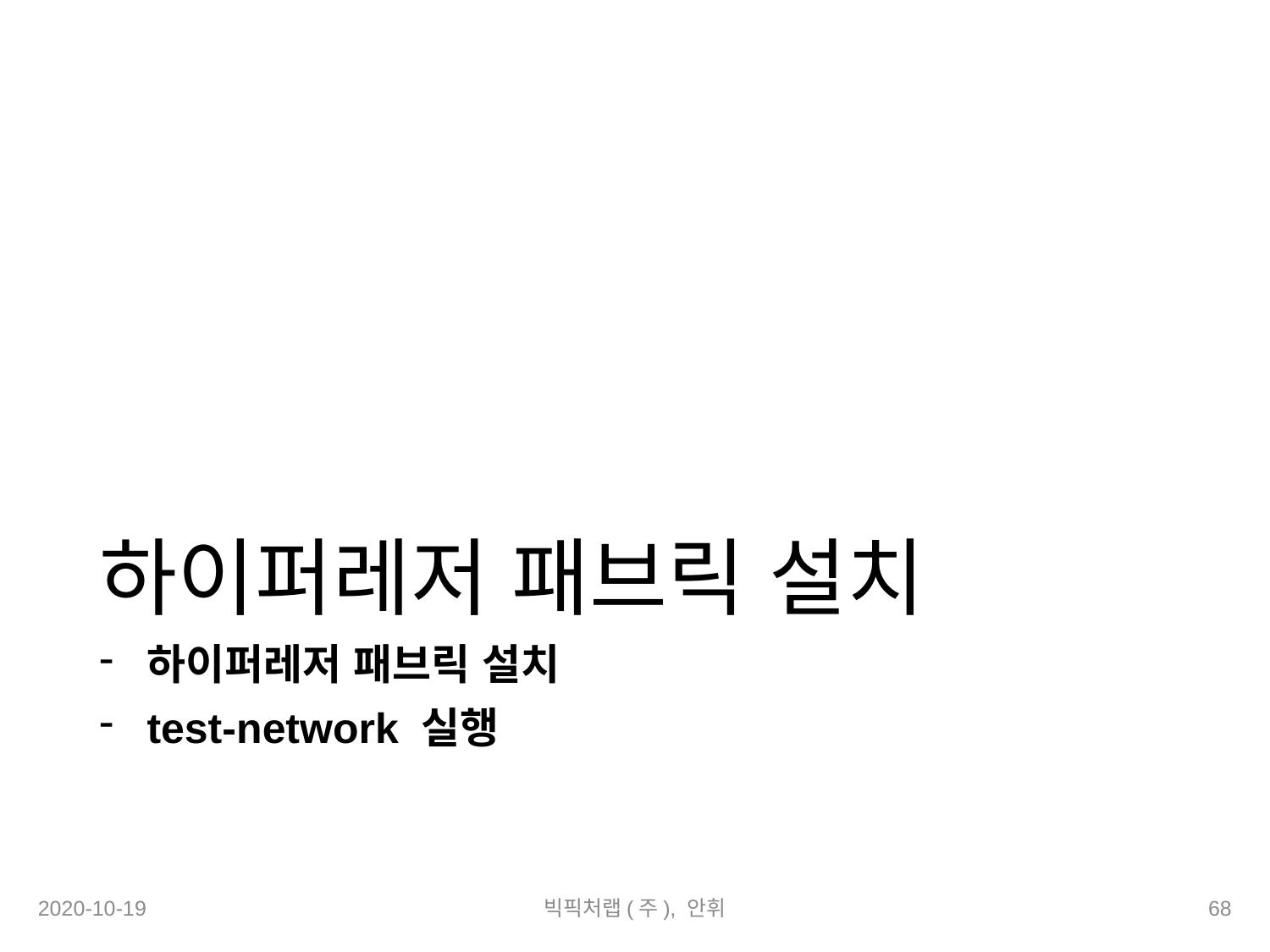

# 하이퍼레저 패브릭 설치
하이퍼레저 패브릭 설치
test-network 실행
68
2020-10-19
빅픽처랩(주), 안휘